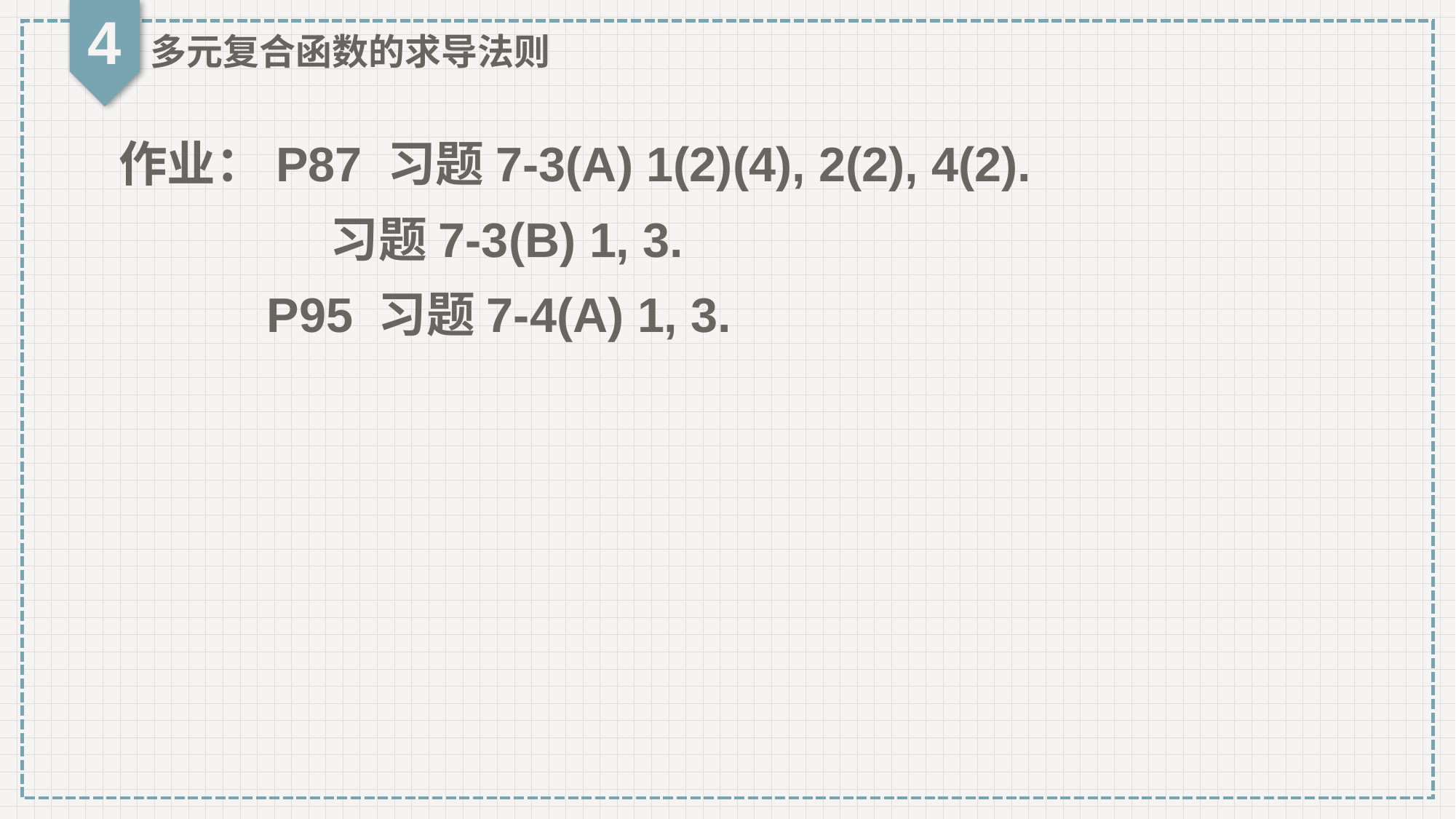

4
多元复合函数的求导法则
作业：P87 习题7-3(A) 1(2)(4), 2(2), 4(2).
                  习题7-3(B) 1, 3.
           P95 习题7-4(A) 1, 3.